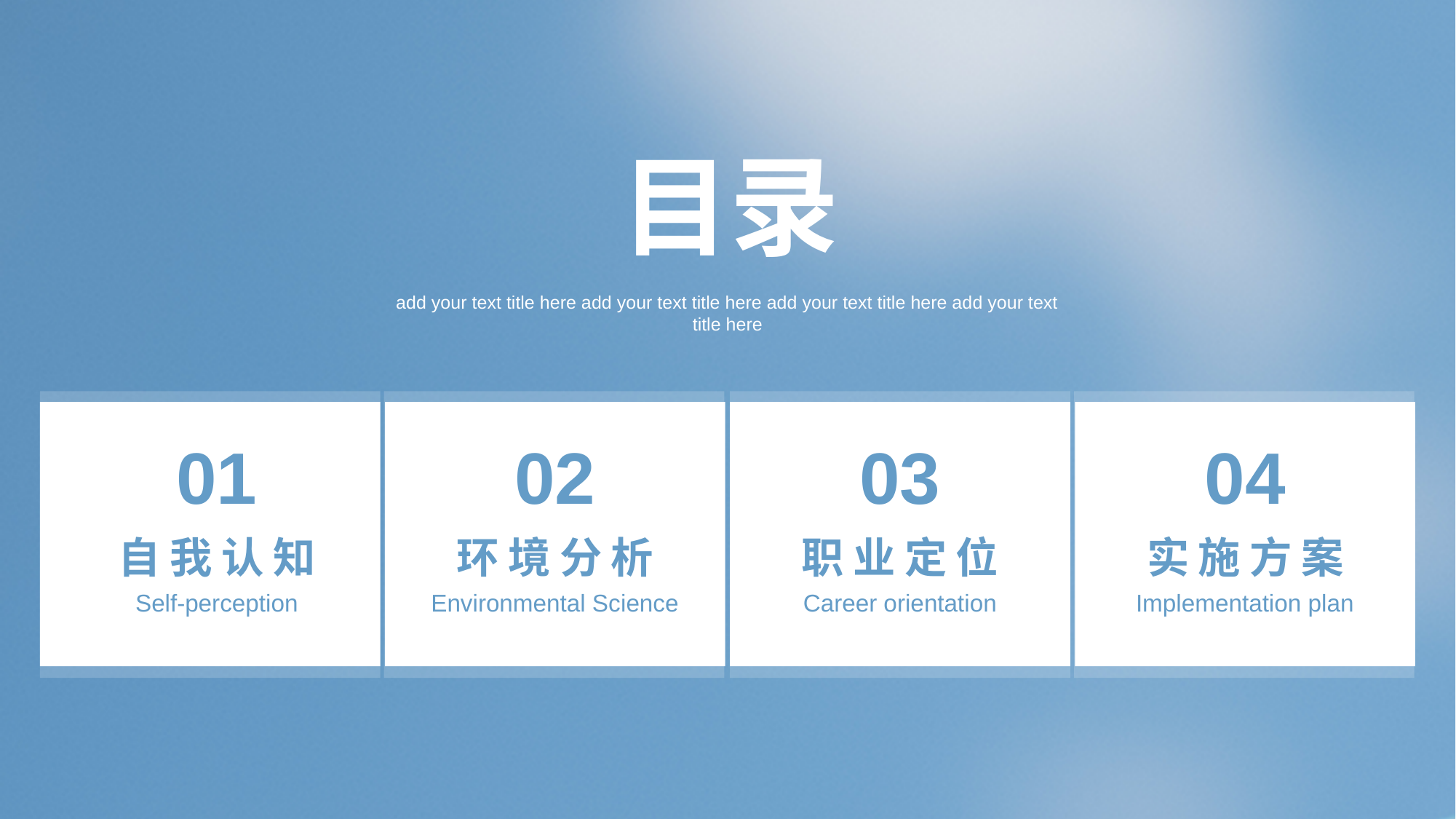

目录
add your text title here add your text title here add your text title here add your text title here

01
02
03
04
自我认知
环境分析
职业定位
实施方案
Self-perception
Environmental Science
Career orientation
Implementation plan